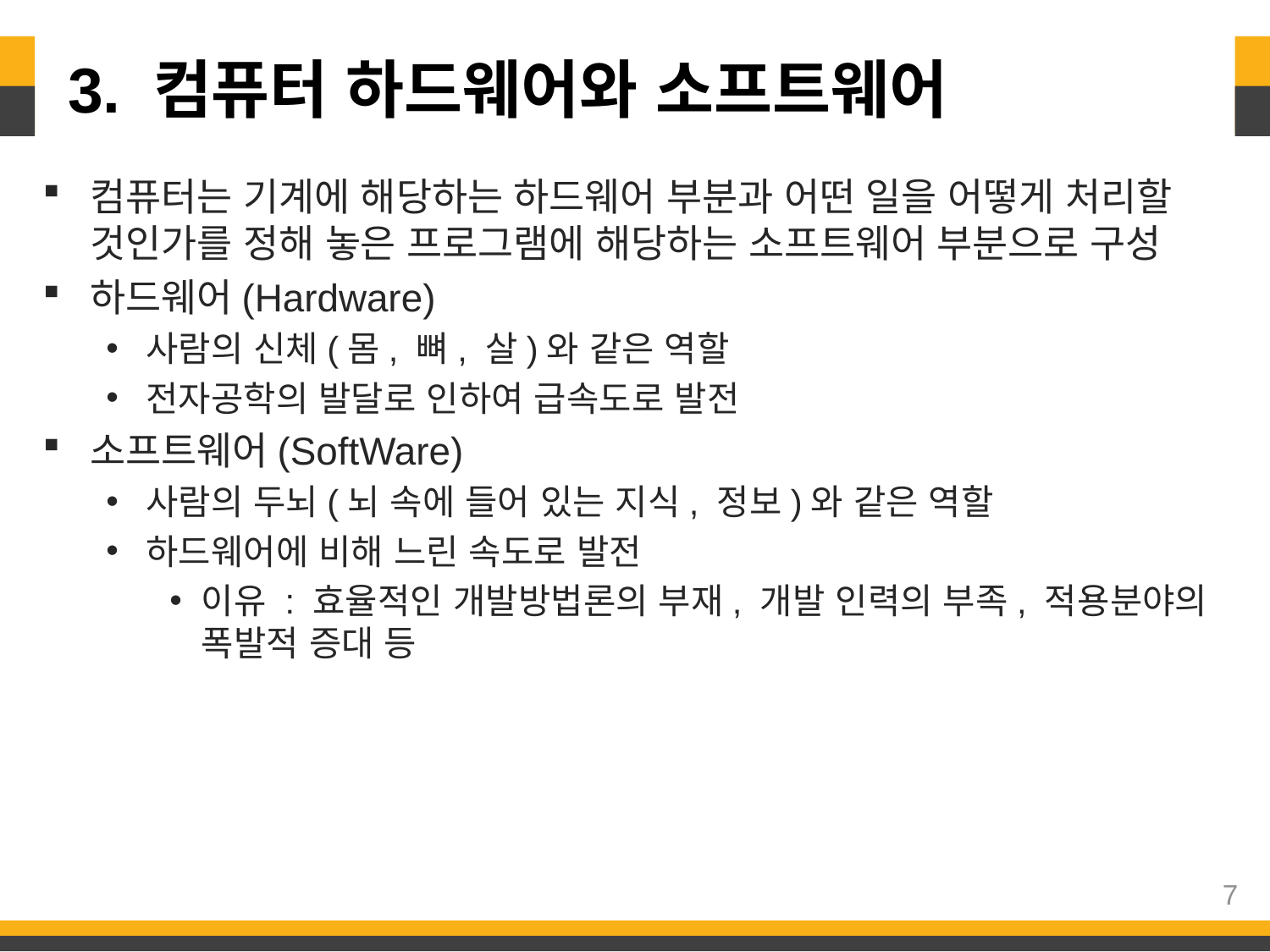

# 3. 컴퓨터 하드웨어와 소프트웨어
컴퓨터는 기계에 해당하는 하드웨어 부분과 어떤 일을 어떻게 처리할 것인가를 정해 놓은 프로그램에 해당하는 소프트웨어 부분으로 구성
하드웨어(Hardware)
사람의 신체(몸, 뼈, 살)와 같은 역할
전자공학의 발달로 인하여 급속도로 발전
소프트웨어(SoftWare)
사람의 두뇌(뇌 속에 들어 있는 지식, 정보)와 같은 역할
하드웨어에 비해 느린 속도로 발전
이유 : 효율적인 개발방법론의 부재, 개발 인력의 부족, 적용분야의 폭발적 증대 등

7